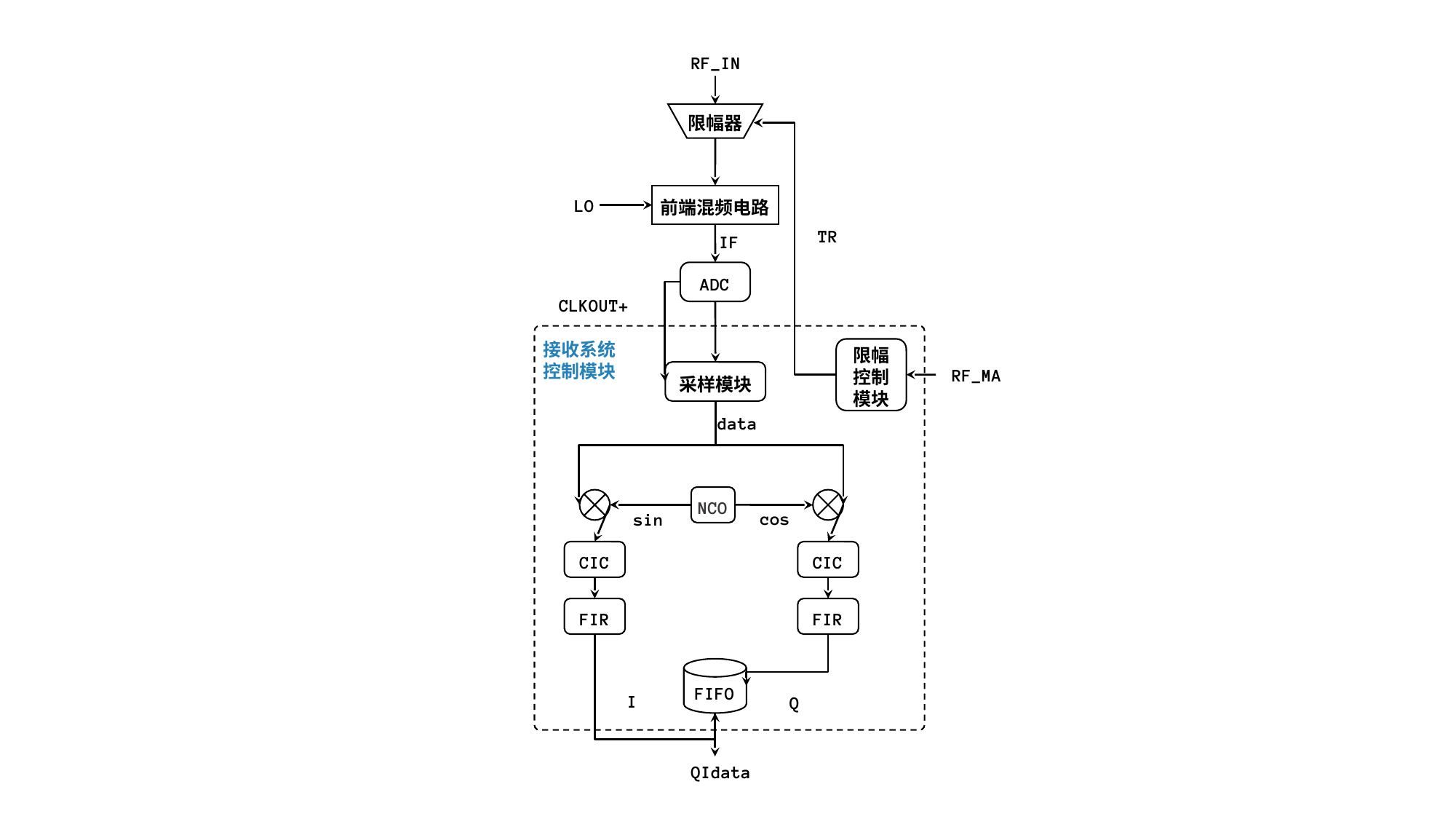

RF_IN

限幅器
前端混频电路
LO
TR
IF
ADC
CLKOUT+

接收系统控制模块
限幅
控制
模块
采样模块
RF_MA
data
NCO

cos
sin
CIC
CIC
FIR
FIR
FIFO
I
Q
QIdata